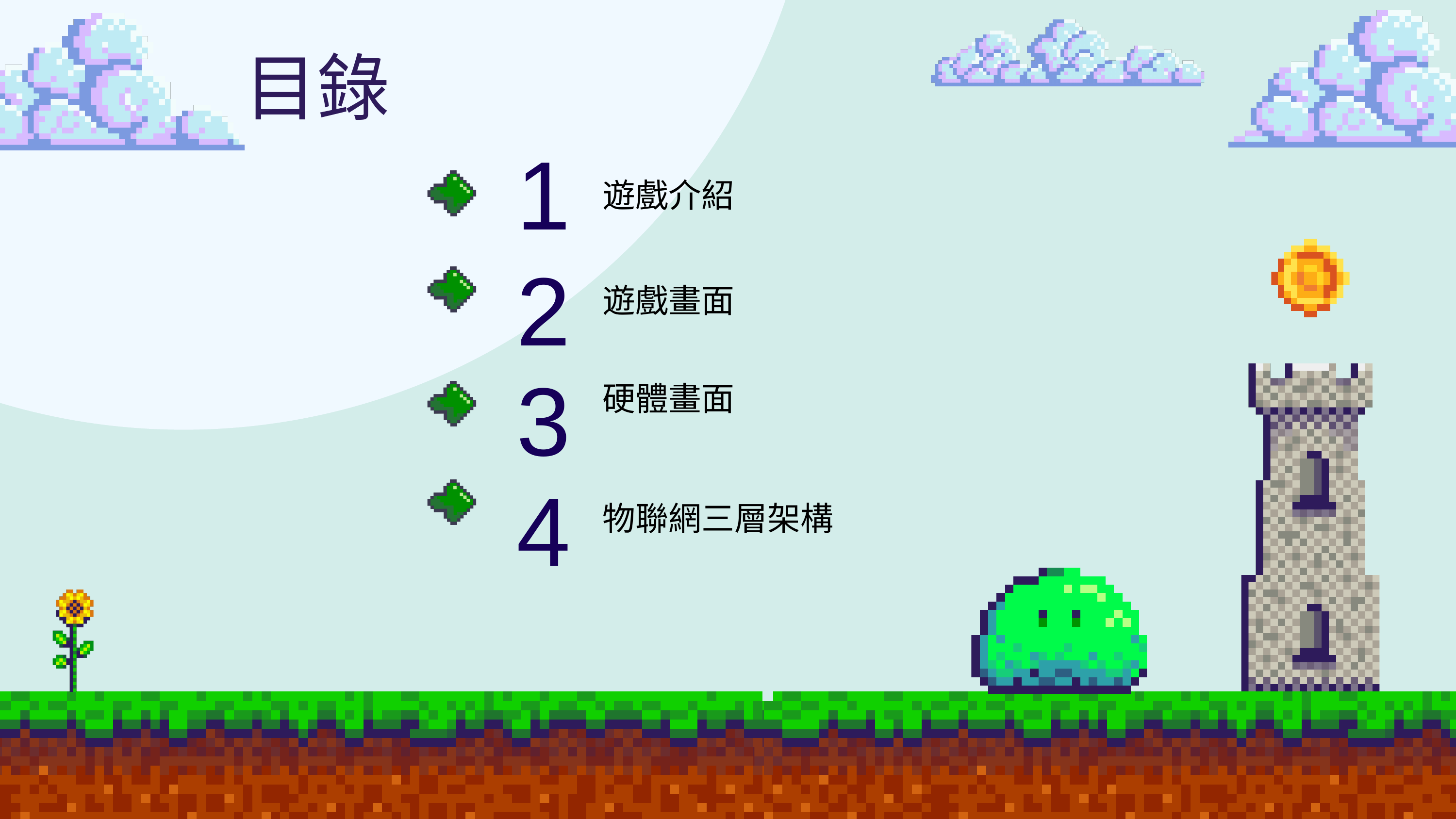

目錄
1
遊戲介紹

2

遊戲畫面
3

硬體畫面

4

物聯網三層架構